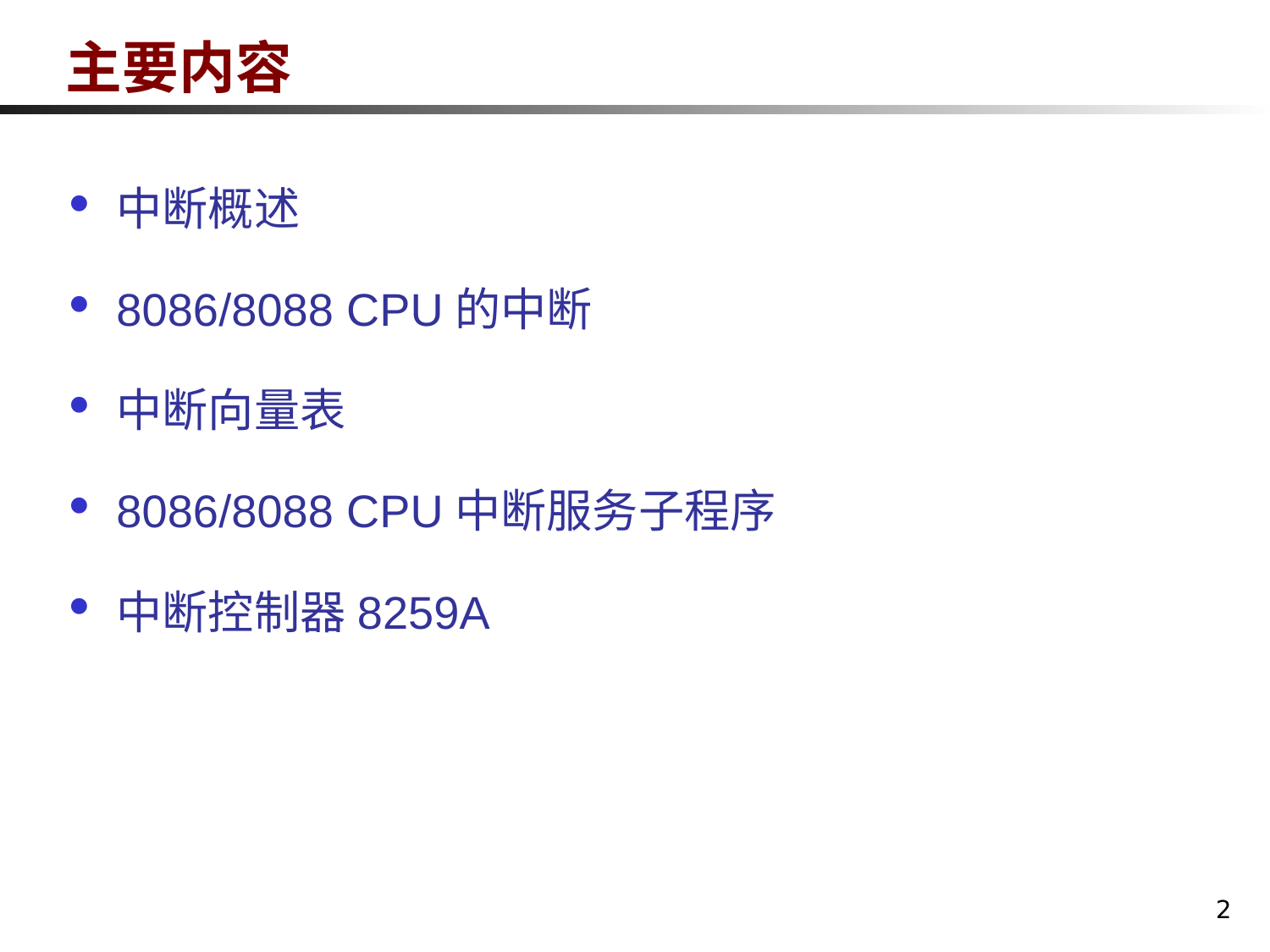

# 主要内容
中断概述
8086/8088 CPU的中断
中断向量表
8086/8088 CPU中断服务子程序
中断控制器8259A
2